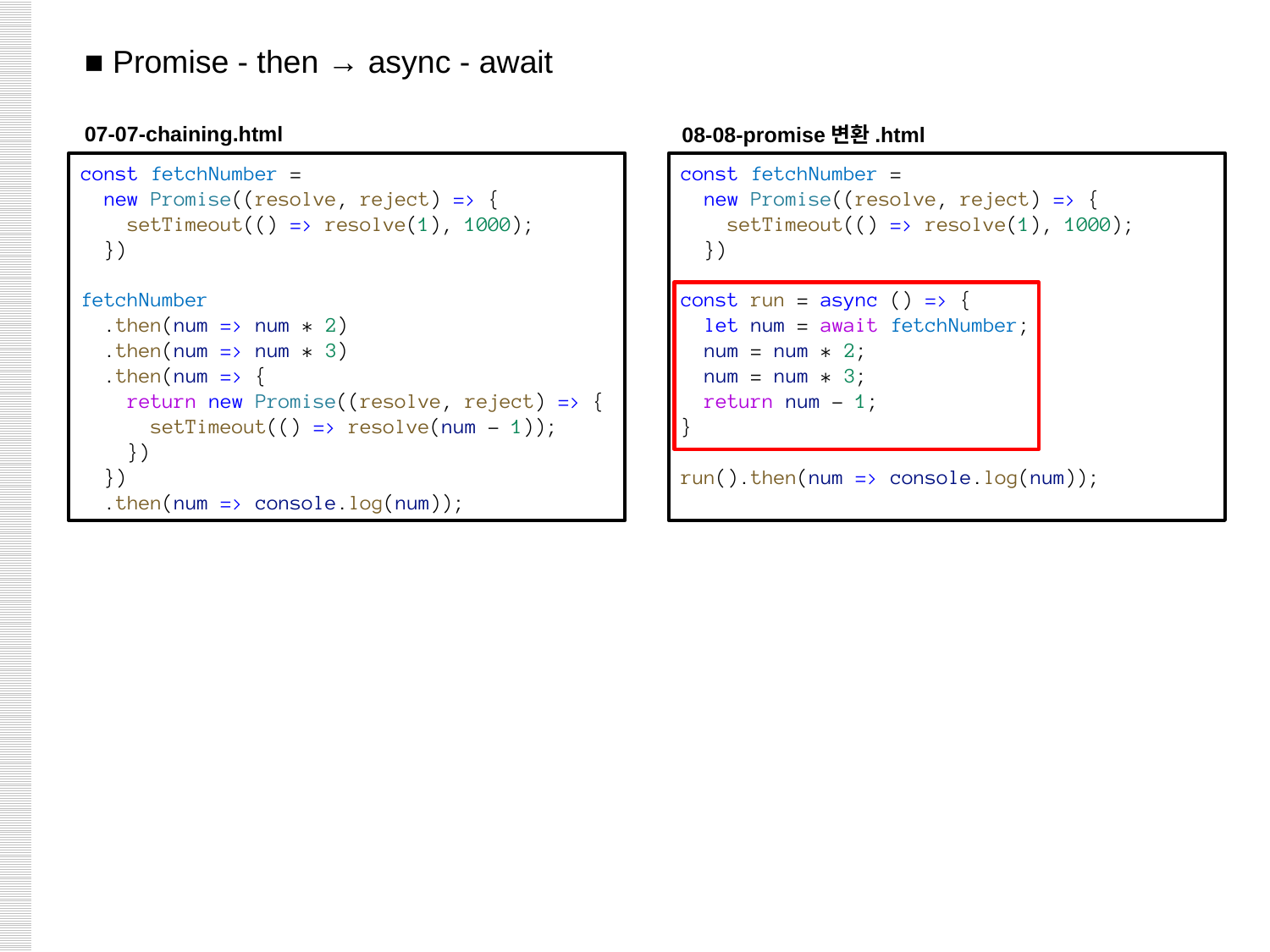

■ Promise - then → async - await
07-07-chaining.html
08-08-promise변환.html
const fetchNumber =
  new Promise((resolve, reject) => {
    setTimeout(() => resolve(1), 1000);
  })
fetchNumber
  .then(num => num * 2)
  .then(num => num * 3)
  .then(num => {
    return new Promise((resolve, reject) => {
      setTimeout(() => resolve(num - 1));
    })
  })
  .then(num => console.log(num));
const fetchNumber =
  new Promise((resolve, reject) => {
    setTimeout(() => resolve(1), 1000);
  })
const run = async () => {
  let num = await fetchNumber;
  num = num * 2;
  num = num * 3;
  return num - 1;
}

run().then(num => console.log(num));